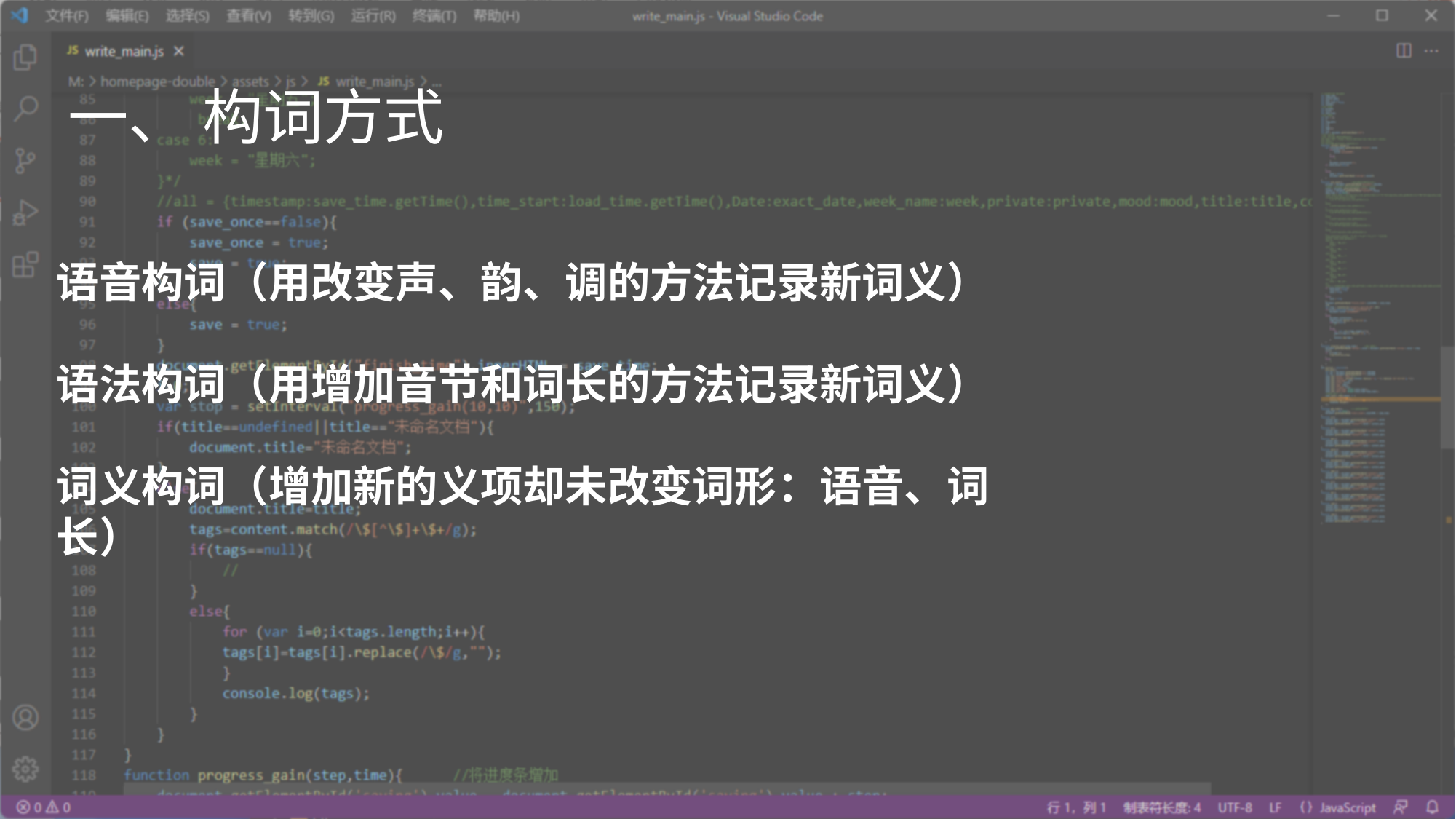

一、 构词方式

语音构词（用改变声、韵、调的方法记录新词义）

语法构词（用增加音节和词长的方法记录新词义）

词义构词（增加新的义项却未改变词形：语音、词长）